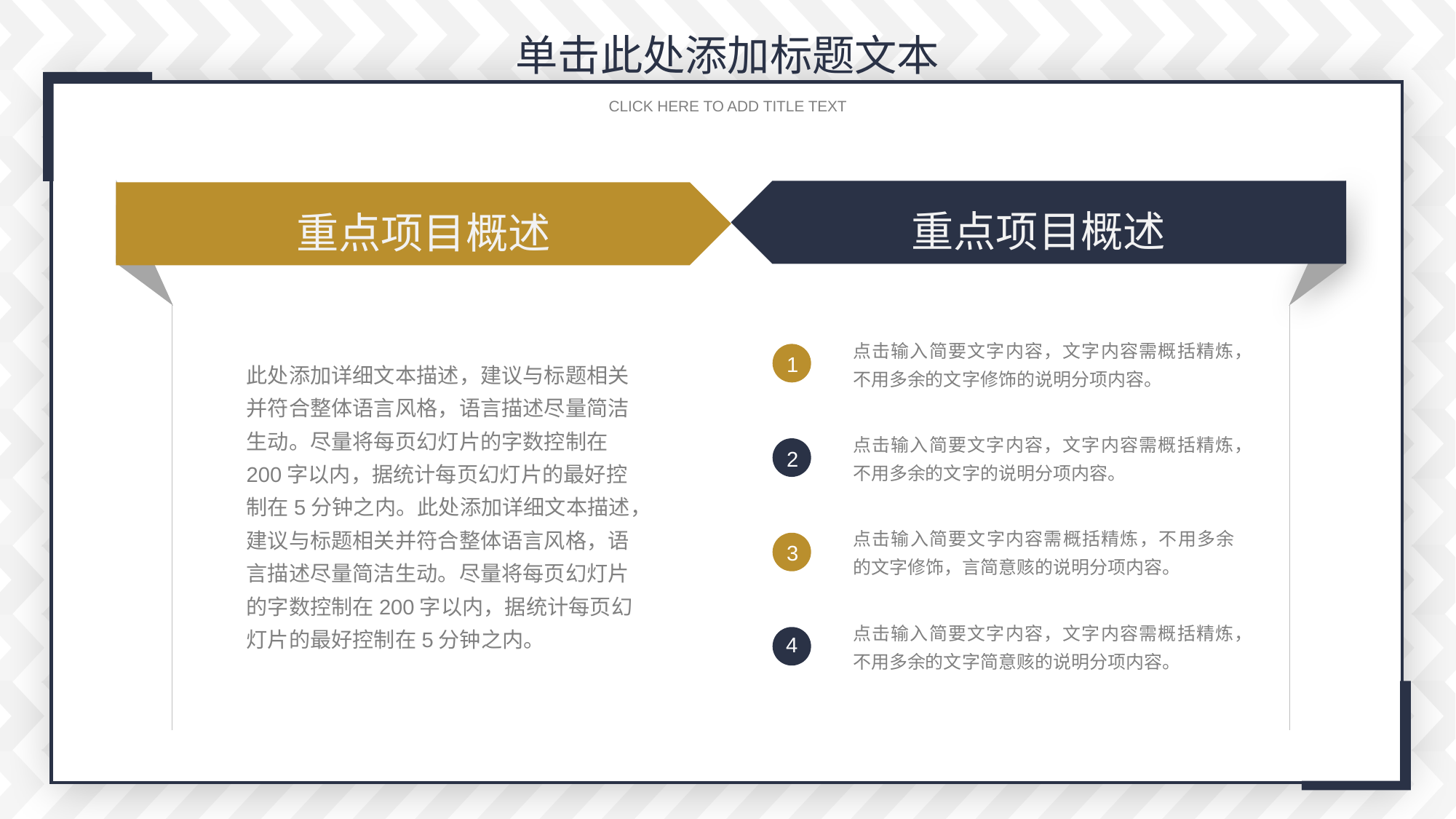

单击此处添加标题文本
 CLICK HERE TO ADD TITLE TEXT

重点项目概述

重点项目概述
点击输入简要文字内容，文字内容需概括精炼，不用多余的文字修饰的说明分项内容。
1

此处添加详细文本描述，建议与标题相关并符合整体语言风格，语言描述尽量简洁生动。尽量将每页幻灯片的字数控制在200字以内，据统计每页幻灯片的最好控制在5分钟之内。此处添加详细文本描述，建议与标题相关并符合整体语言风格，语言描述尽量简洁生动。尽量将每页幻灯片的字数控制在200字以内，据统计每页幻灯片的最好控制在5分钟之内。

点击输入简要文字内容，文字内容需概括精炼，不用多余的文字的说明分项内容。
2

点击输入简要文字内容需概括精炼，不用多余的文字修饰，言简意赅的说明分项内容。
3

点击输入简要文字内容，文字内容需概括精炼，不用多余的文字简意赅的说明分项内容。
4